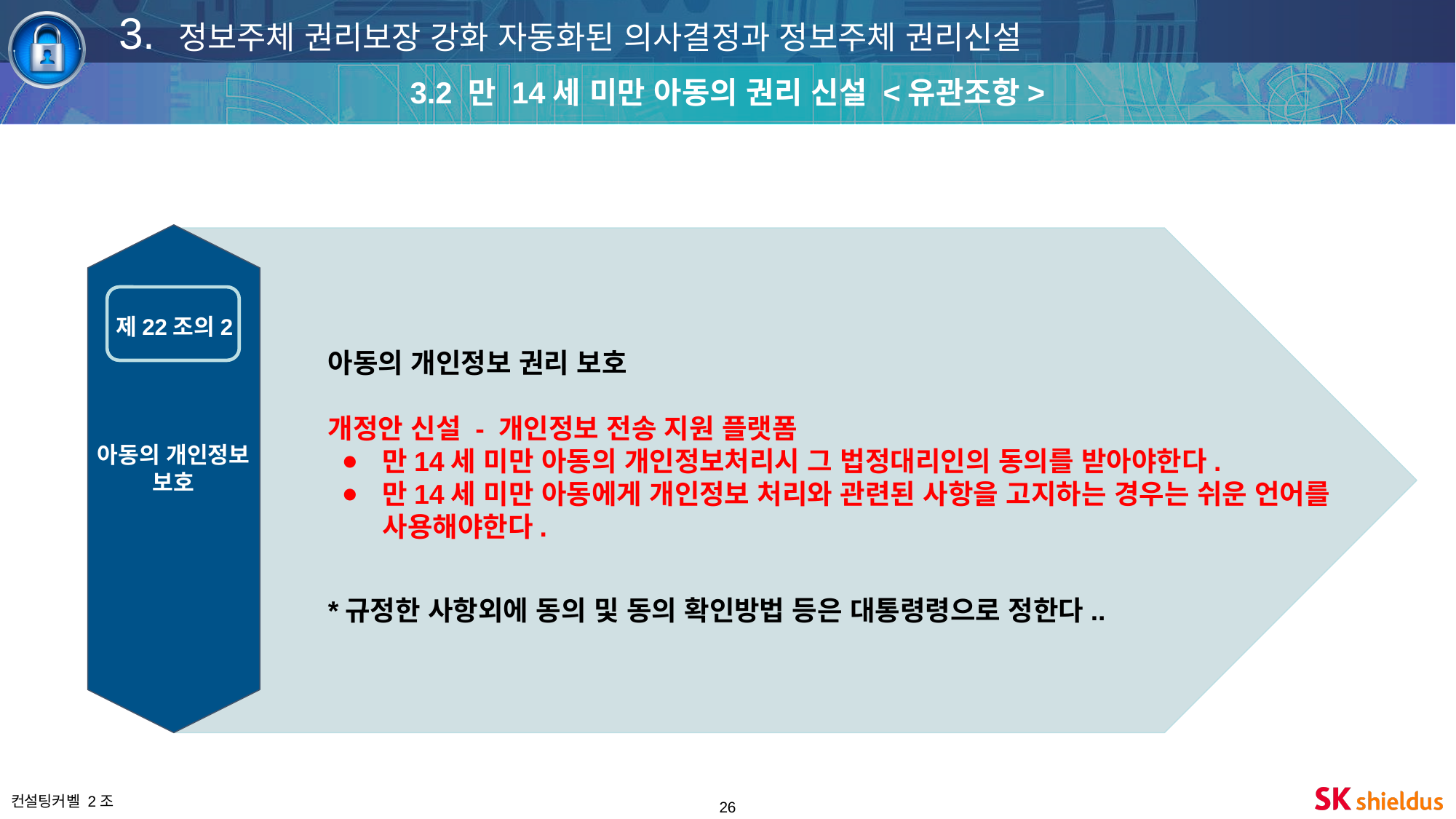

3. 정보주체 권리보장 강화 자동화된 의사결정과 정보주체 권리신설
3.2 만 14세 미만 아동의 권리 신설 <유관조항>

아동의 개인정보 권리 보호

개정안 신설 - 개인정보 전송 지원 플랫폼
만14세 미만 아동의 개인정보처리시 그 법정대리인의 동의를 받아야한다.
만14세 미만 아동에게 개인정보 처리와 관련된 사항을 고지하는 경우는 쉬운 언어를 사용해야한다.

*규정한 사항외에 동의 및 동의 확인방법 등은 대통령령으로 정한다..

제22조의2
`
아동의 개인정보
보호
26